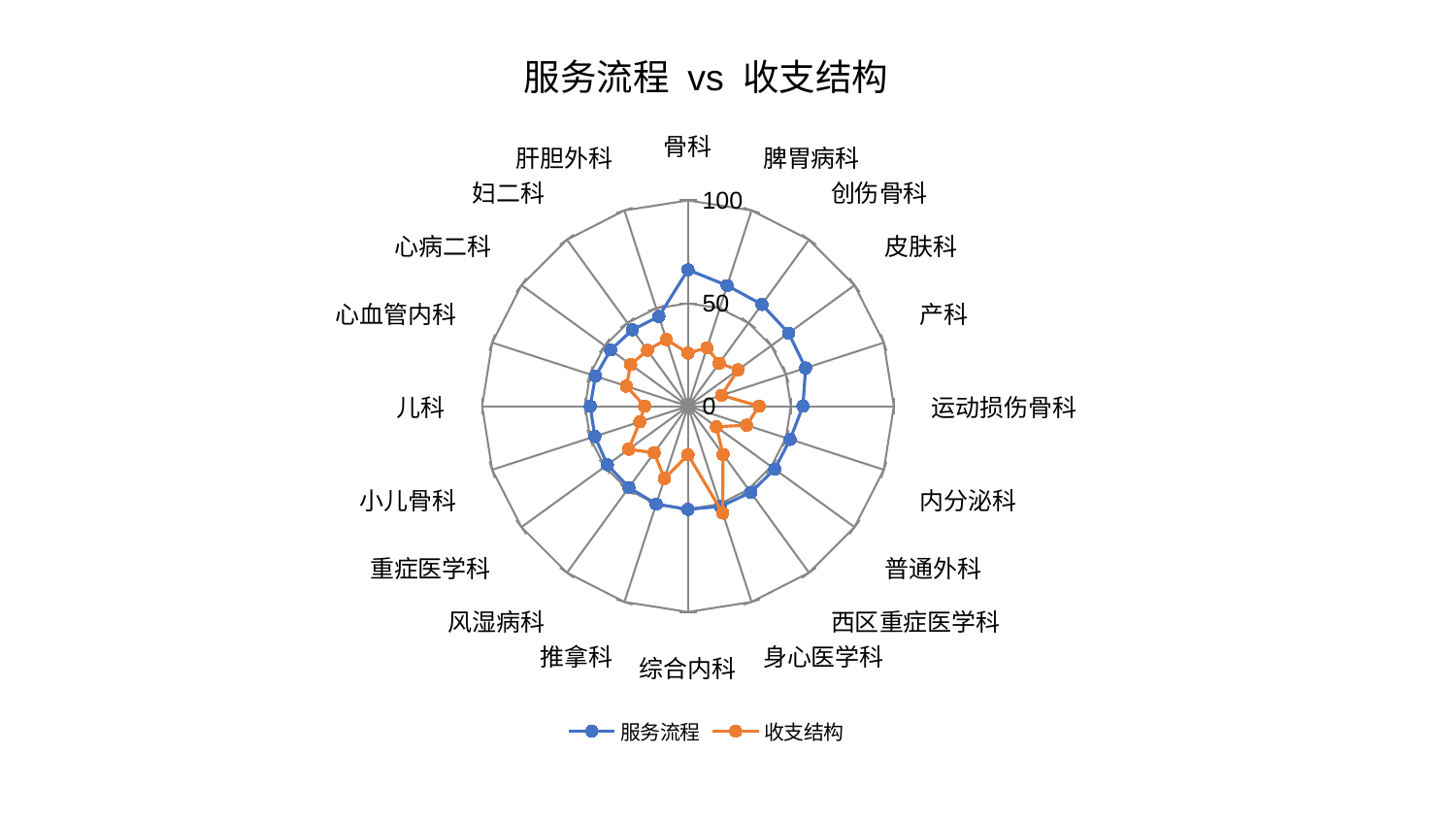

### Chart: 服务流程 vs 收支结构

| Category | 服务流程 | 收支结构 |
|---|---|---|
| 骨科 | 66.30180159562033 | 25.789849298035588 |
| 脾胃病科 | 61.64487113396172 | 29.832101419240974 |
| 创伤骨科 | 61.09606897801859 | 25.840763602845357 |
| 皮肤科 | 60.43302702521205 | 30.03259853652564 |
| 产科 | 60.06738861522809 | 17.16161285043209 |
| 运动损伤骨科 | 55.844911649068706 | 34.56909129186009 |
| 内分泌科 | 52.17384403949003 | 29.943516941882546 |
| 普通外科 | 52.05507773738131 | 17.049220046426225 |
| 西区重症医学科 | 51.85271448214968 | 28.972428777974564 |
| 身心医学科 | 51.19211322916492 | 54.63128821625712 |
| 综合内科 | 50.166652396087606 | 23.655678131406077 |
| 推拿科 | 50.01686283788367 | 36.992723226979585 |
| 风湿病科 | 48.84880119912903 | 27.979722952147043 |
| 重症医学科 | 48.40234934466946 | 35.59711571587752 |
| 小儿骨科 | 47.585479304727315 | 24.632659724855316 |
| 儿科 | 47.49701080315143 | 21.090165288863947 |
| 心血管内科 | 47.2544057336297 | 31.478055673410495 |
| 心病二科 | 46.48539897843852 | 34.401813090340845 |
| 妇二科 | 45.8877167007347 | 33.59422770175393 |
| 肝胆外科 | 45.82779008324602 | 34.07062437734066 |
64